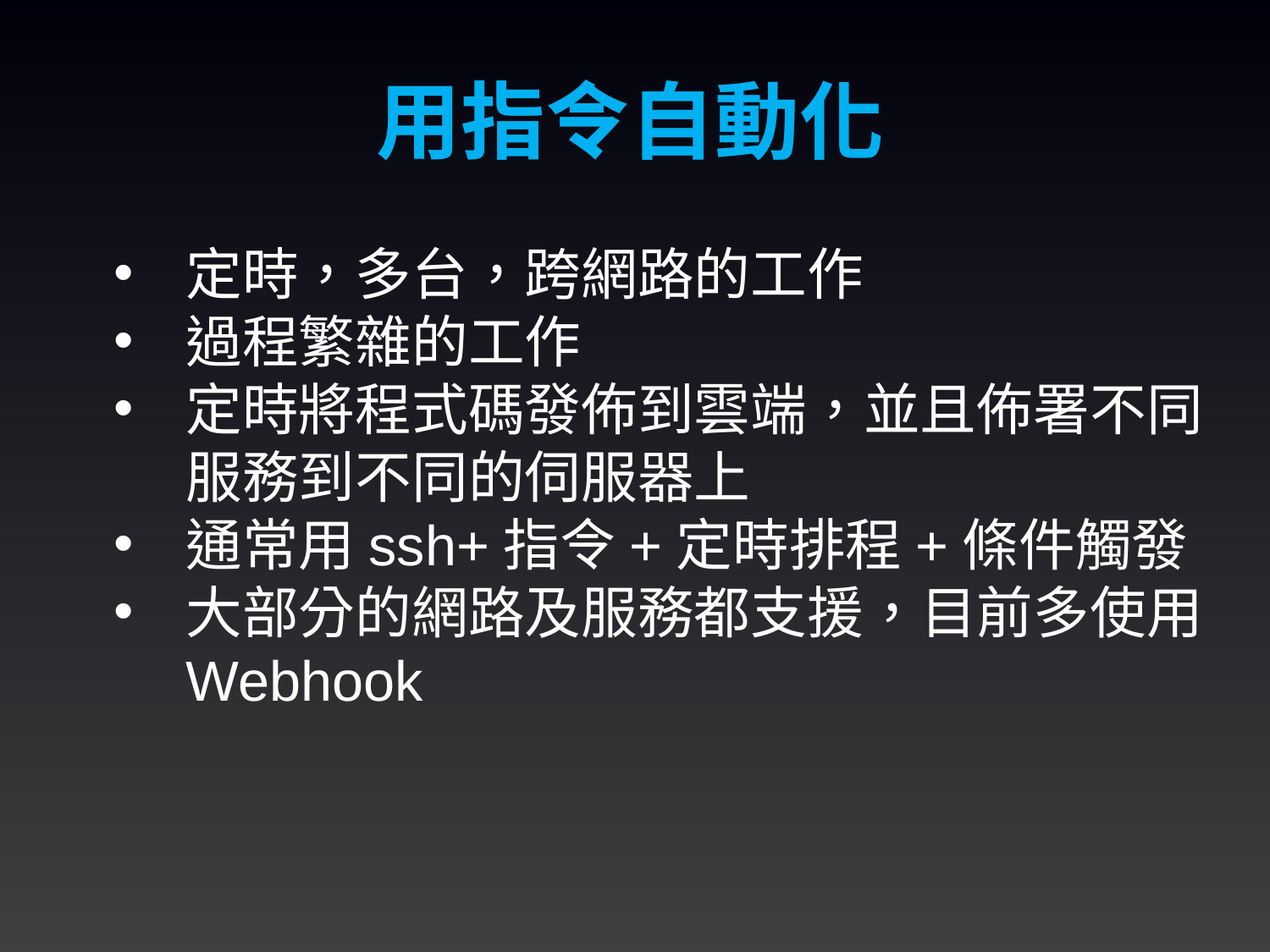

用指令自動化
定時，多台，跨網路的工作
過程繁雜的工作
定時將程式碼發佈到雲端，並且佈署不同服務到不同的伺服器上
通常用ssh+指令+定時排程+條件觸發
大部分的網路及服務都支援，目前多使用Webhook